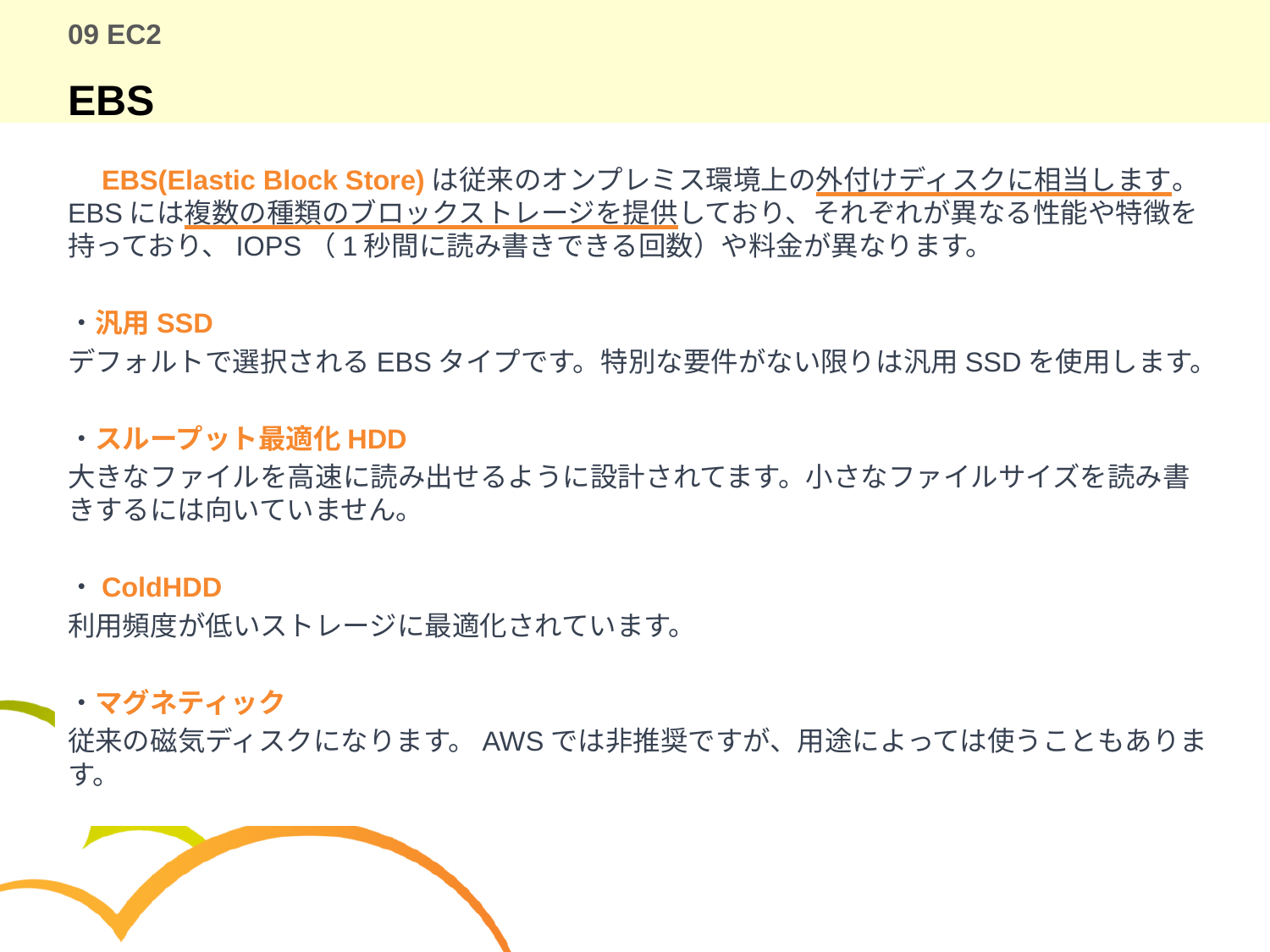

# 09 EC2
EBS
　EBS(Elastic Block Store)は従来のオンプレミス環境上の外付けディスクに相当します。EBSには複数の種類のブロックストレージを提供しており、それぞれが異なる性能や特徴を持っており、IOPS（1秒間に読み書きできる回数）や料金が異なります。

・汎用SSD
デフォルトで選択されるEBSタイプです。特別な要件がない限りは汎用SSDを使用します。

・スループット最適化HDD
大きなファイルを高速に読み出せるように設計されてます。小さなファイルサイズを読み書きするには向いていません。

・ColdHDD
利用頻度が低いストレージに最適化されています。

・マグネティック
従来の磁気ディスクになります。AWSでは非推奨ですが、用途によっては使うこともあります。